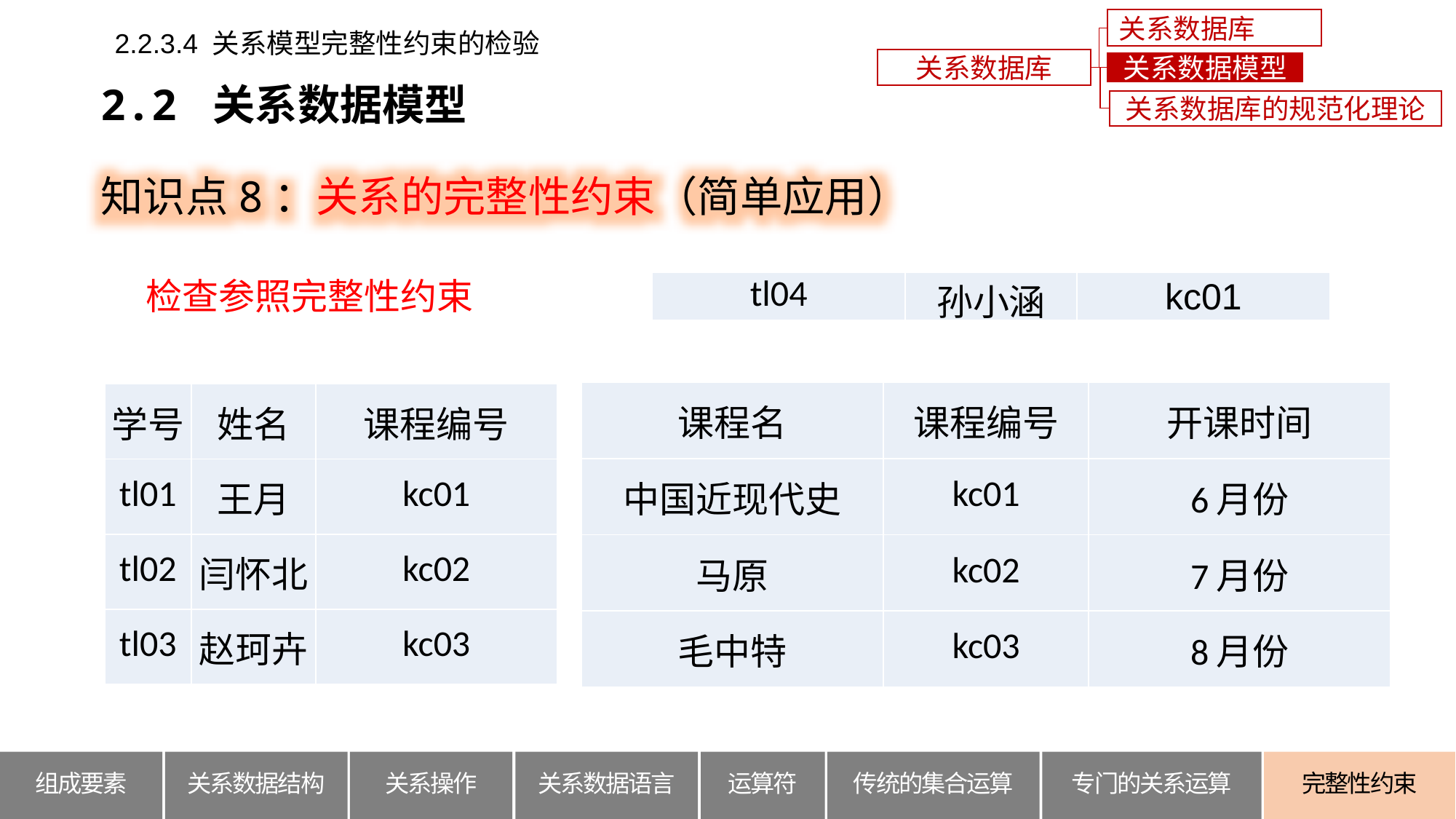

关系数据库概述
2.2.3.4 关系模型完整性约束的检验
关系数据库
关系数据模型
2.2 关系数据模型
关系数据库的规范化理论
知识点8：关系的完整性约束（简单应用）
检查参照完整性约束
| tl04 | 孙小涵 | kc01 |
| --- | --- | --- |
| 课程名 | 课程编号 | 开课时间 |
| --- | --- | --- |
| 中国近现代史 | kc01 | 6月份 |
| 马原 | kc02 | 7月份 |
| 毛中特 | kc03 | 8月份 |
| 学号 | 姓名 | 课程编号 |
| --- | --- | --- |
| tl01 | 王月 | kc01 |
| tl02 | 闫怀北 | kc02 |
| tl03 | 赵珂卉 | kc03 |
关系数据结构
组成要素
关系操作
关系数据语言
运算符
传统的集合运算
专门的关系运算
完整性约束